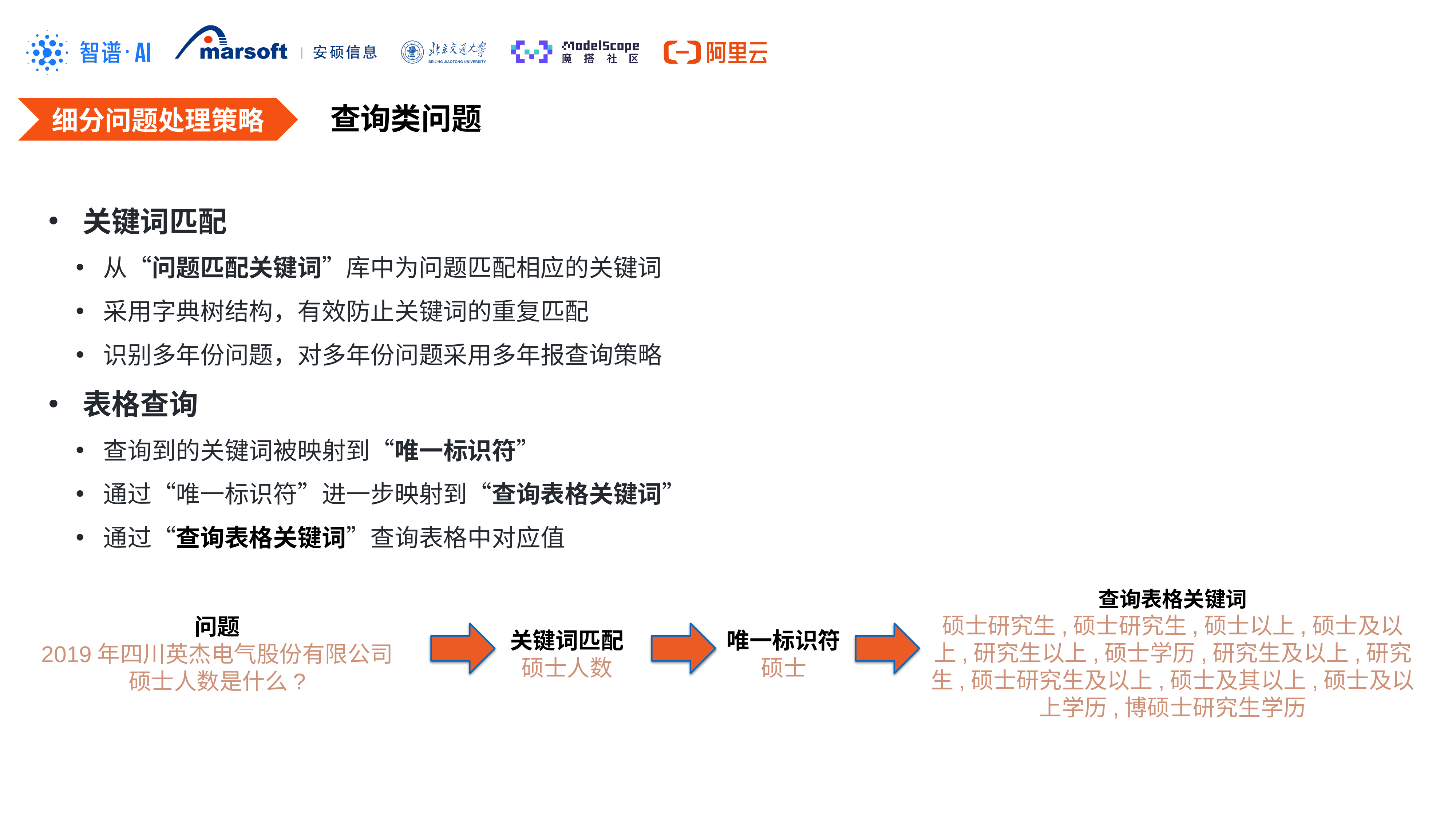

查询类问题
细分问题处理策略
关键词匹配
从“问题匹配关键词”库中为问题匹配相应的关键词
采用字典树结构，有效防止关键词的重复匹配
识别多年份问题，对多年份问题采用多年报查询策略
表格查询
查询到的关键词被映射到“唯一标识符”
通过“唯一标识符”进一步映射到“查询表格关键词”
通过“查询表格关键词”查询表格中对应值
查询表格关键词
硕士研究生,硕士研究生,硕士以上,硕士及以上,研究生以上,硕士学历,研究生及以上,研究生,硕士研究生及以上,硕士及其以上,硕士及以上学历,博硕士研究生学历
问题
2019年四川英杰电气股份有限公司硕士人数是什么?

关键词匹配
硕士人数

唯一标识符
硕士